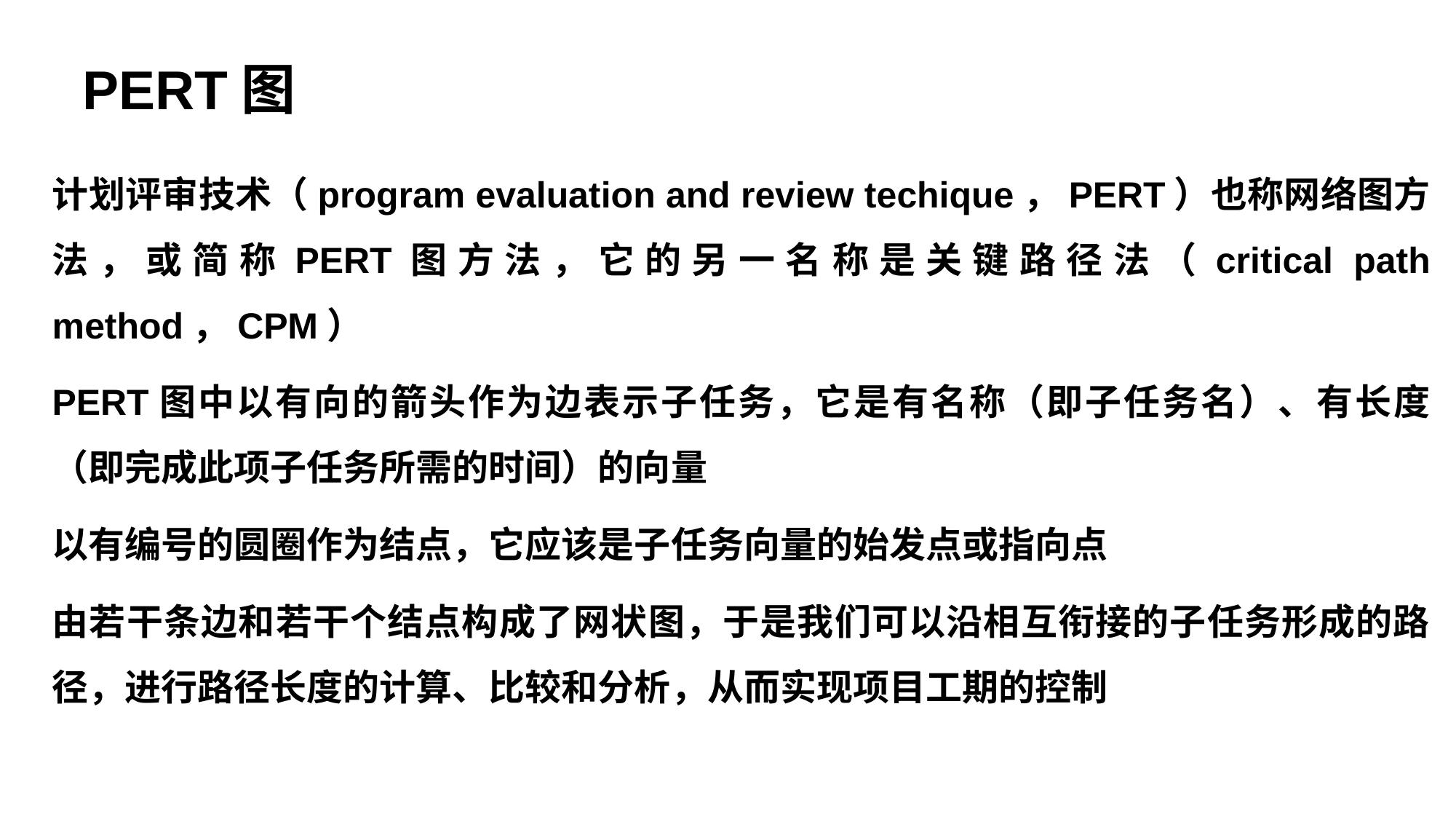

PERT图
计划评审技术（program evaluation and review techique，PERT）也称网络图方法，或简称PERT图方法，它的另一名称是关键路径法（critical path method，CPM）
PERT图中以有向的箭头作为边表示子任务，它是有名称（即子任务名）、有长度（即完成此项子任务所需的时间）的向量
以有编号的圆圈作为结点，它应该是子任务向量的始发点或指向点
由若干条边和若干个结点构成了网状图，于是我们可以沿相互衔接的子任务形成的路径，进行路径长度的计算、比较和分析，从而实现项目工期的控制